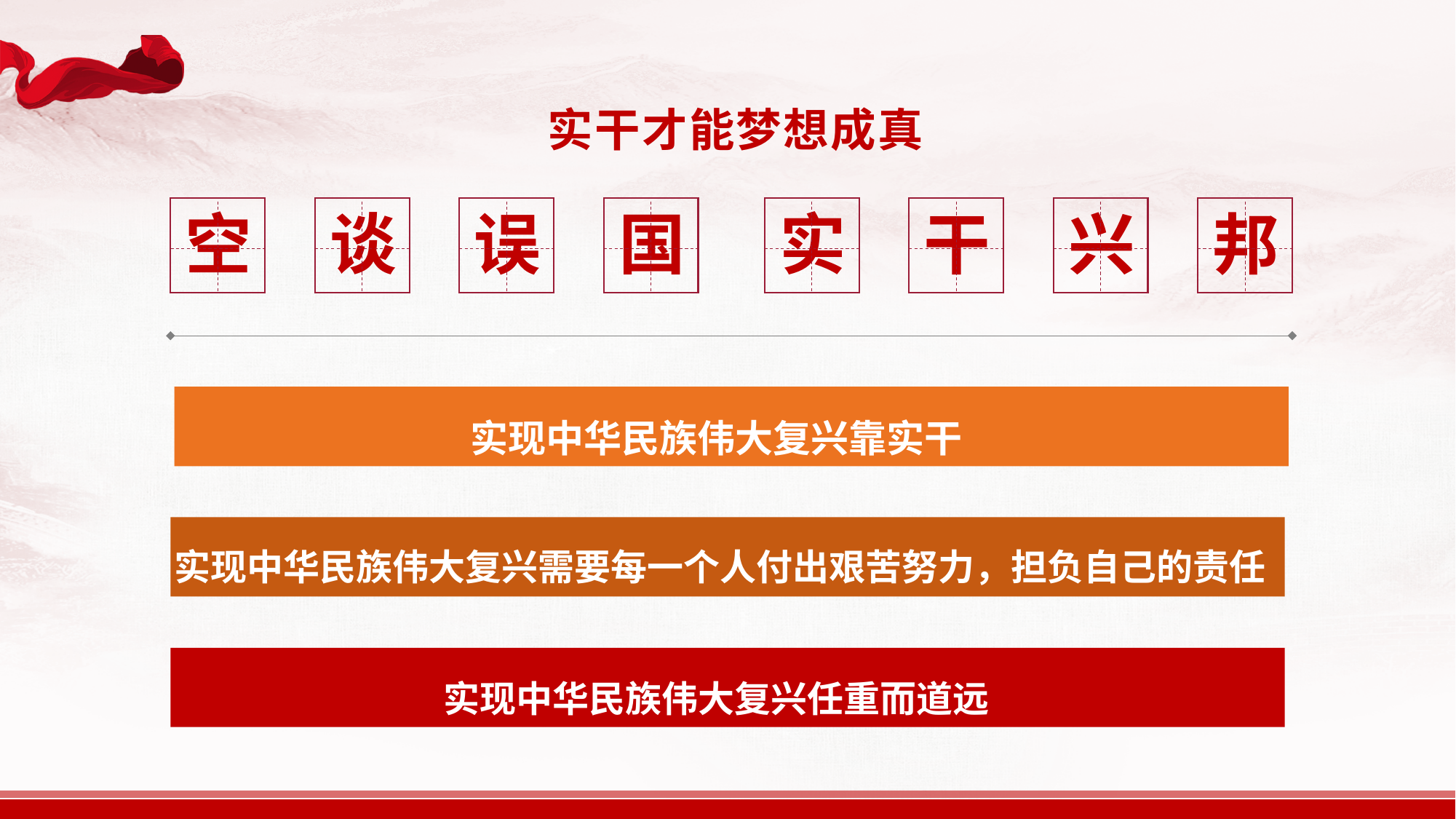

实干才能梦想成真
空

谈

误

国

实

干

兴

邦

实现中华民族伟大复兴靠实干
实现中华民族伟大复兴需要每一个人付出艰苦努力，担负自己的责任

实现中华民族伟大复兴任重而道远